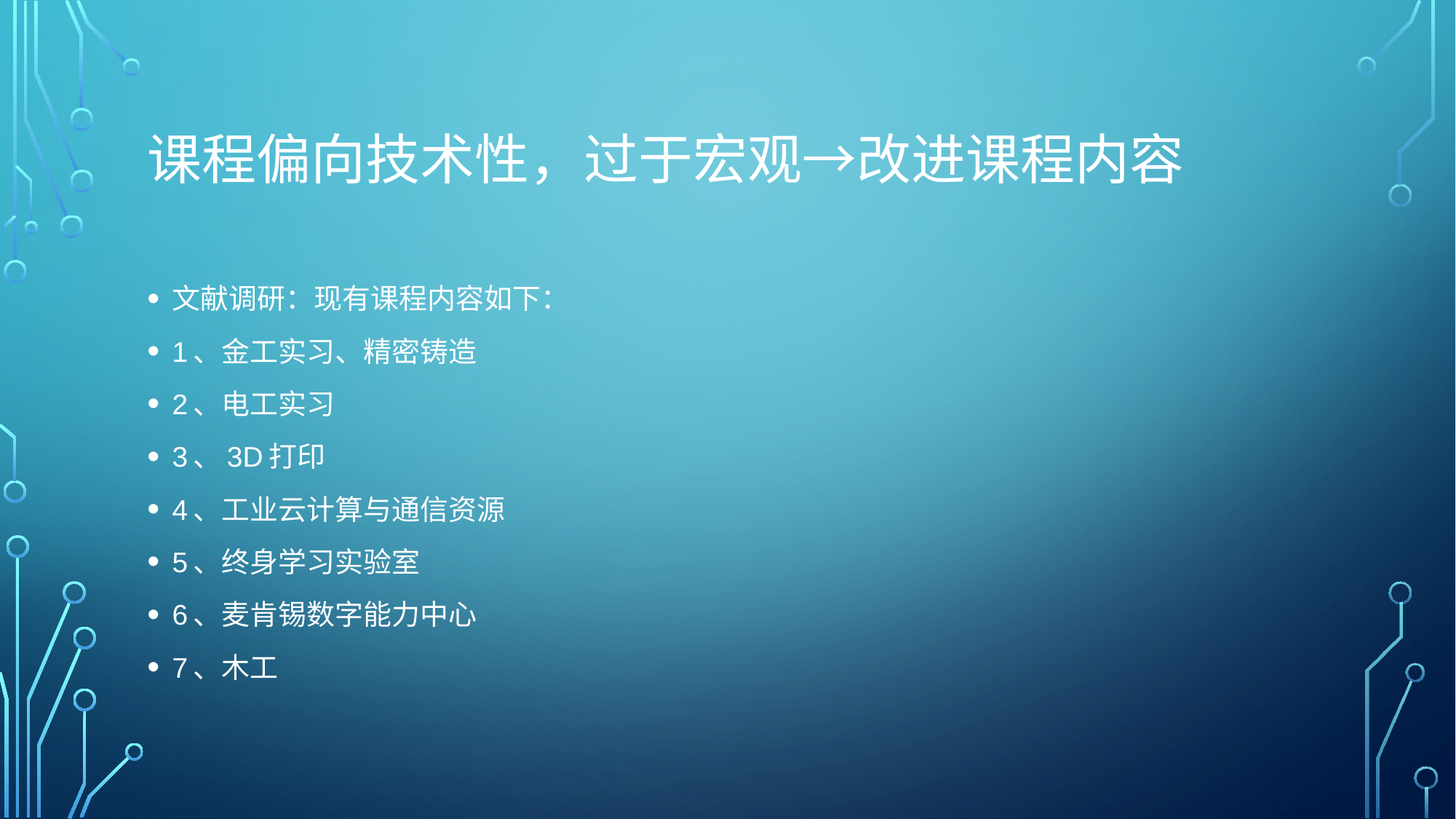

# 课程偏向技术性，过于宏观→改进课程内容
文献调研：现有课程内容如下：
1、金工实习、精密铸造
2、电工实习
3、3D打印
4、工业云计算与通信资源
5、终身学习实验室
6、麦肯锡数字能力中心
7、木工